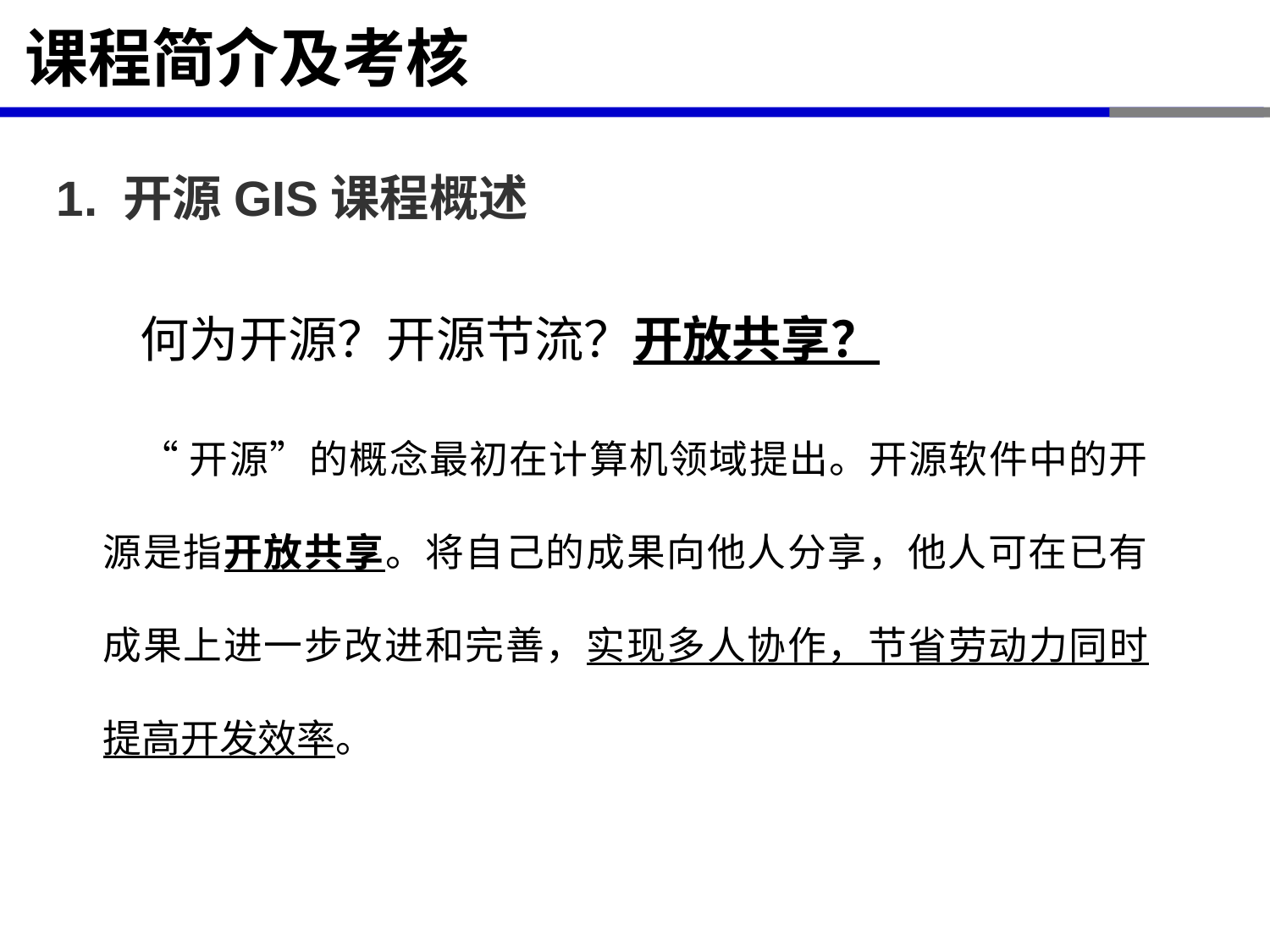

# 课程简介及考核
1. 开源GIS课程概述
何为开源？开源节流？开放共享？
“开源”的概念最初在计算机领域提出。开源软件中的开源是指开放共享。将自己的成果向他人分享，他人可在已有成果上进一步改进和完善，实现多人协作，节省劳动力同时提高开发效率。